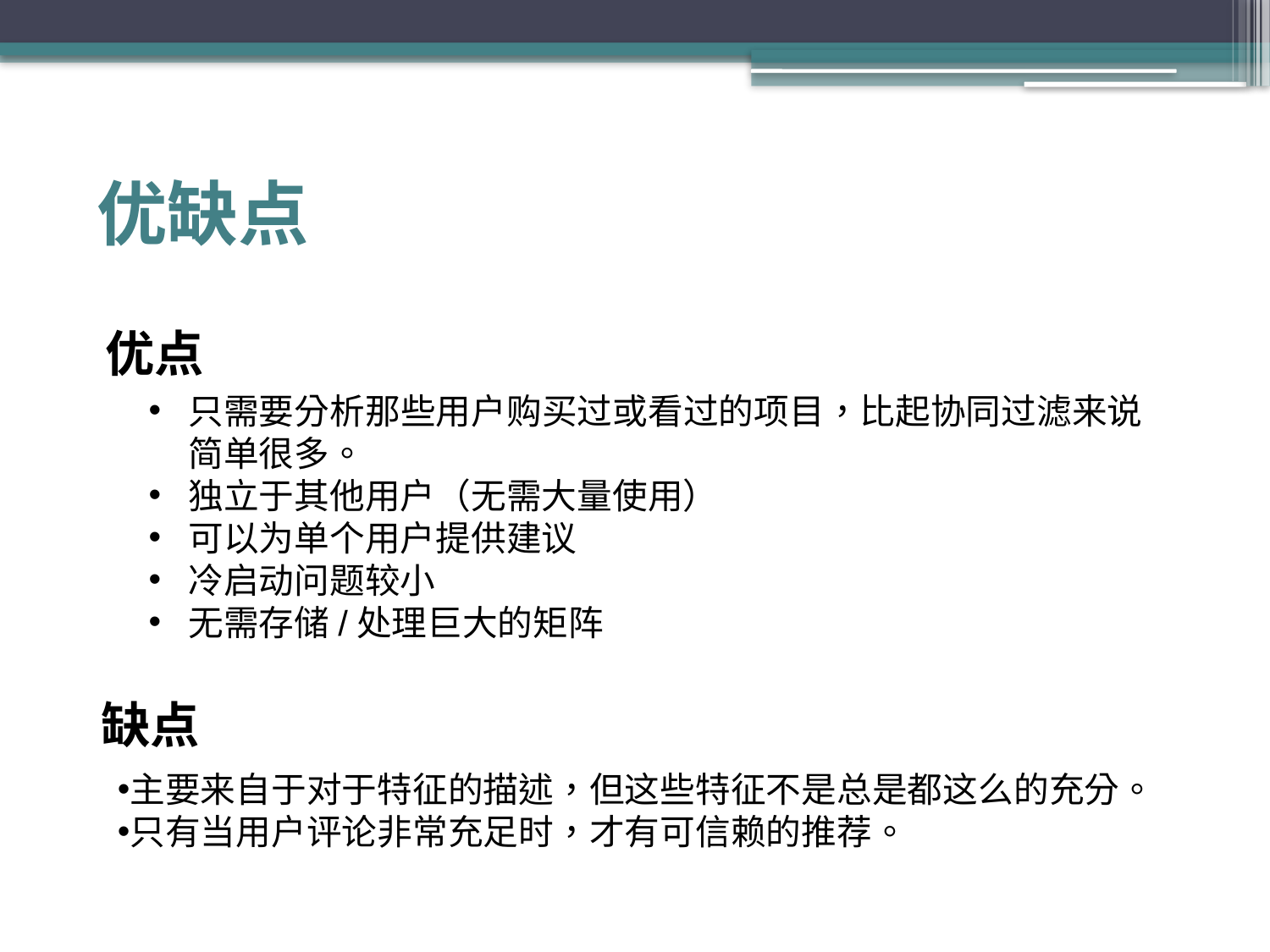

# 优缺点
优点
只需要分析那些用户购买过或看过的项目，比起协同过滤来说简单很多。
独立于其他用户（无需大量使用）
可以为单个用户提供建议
冷启动问题较小
无需存储/处理巨大的矩阵

缺点
主要来自于对于特征的描述，但这些特征不是总是都这么的充分。
只有当用户评论非常充足时，才有可信赖的推荐。